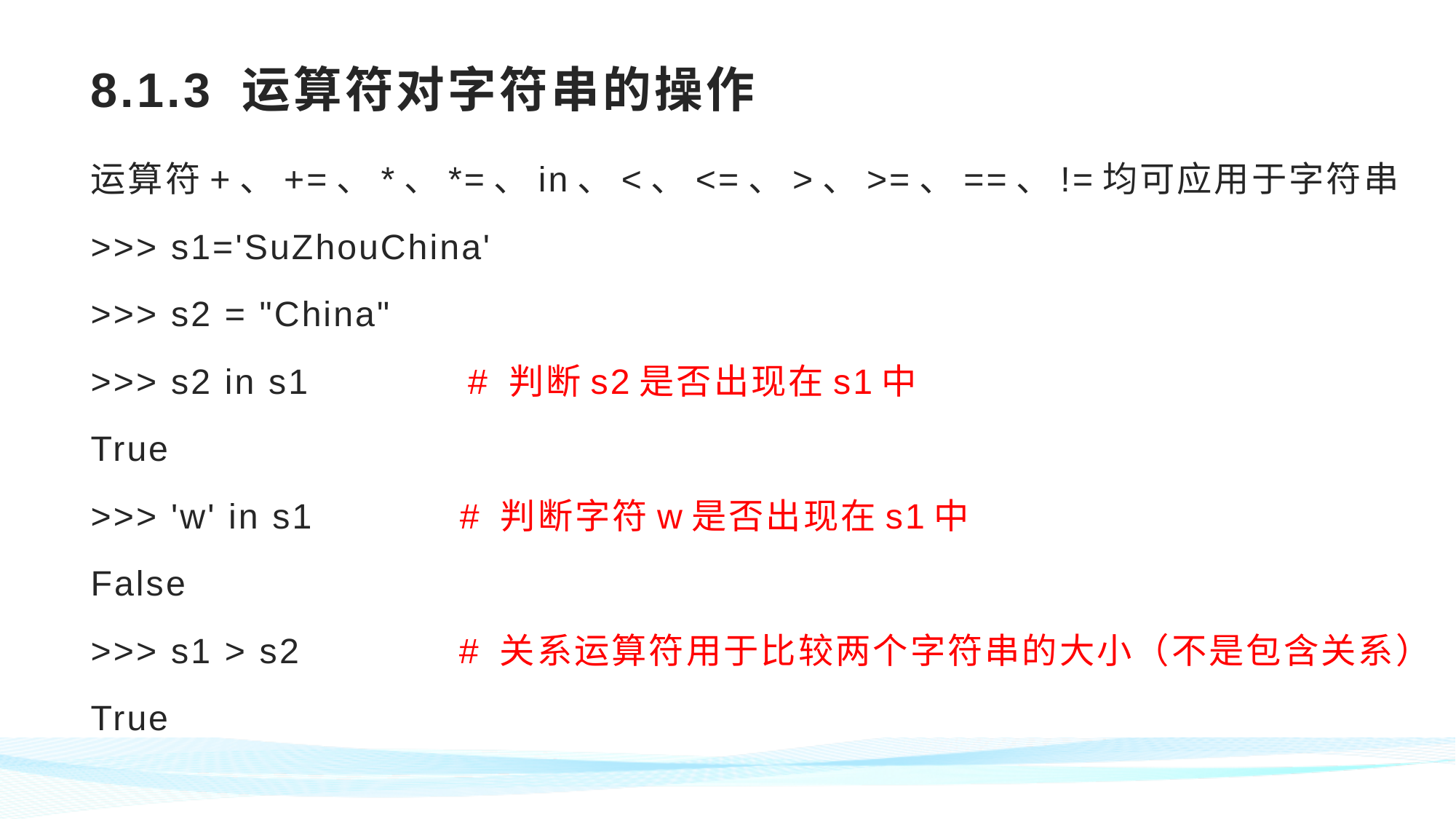

# 8.1.3 运算符对字符串的操作
运算符+、+=、*、*=、in、<、<=、>、>=、==、!=均可应用于字符串
>>> s1='SuZhouChina'
>>> s2 = "China"
>>> s2 in s1             # 判断s2是否出现在s1中
True
>>> 'w' in s1            # 判断字符w是否出现在s1中
False
>>> s1 > s2             # 关系运算符用于比较两个字符串的大小（不是包含关系）
True